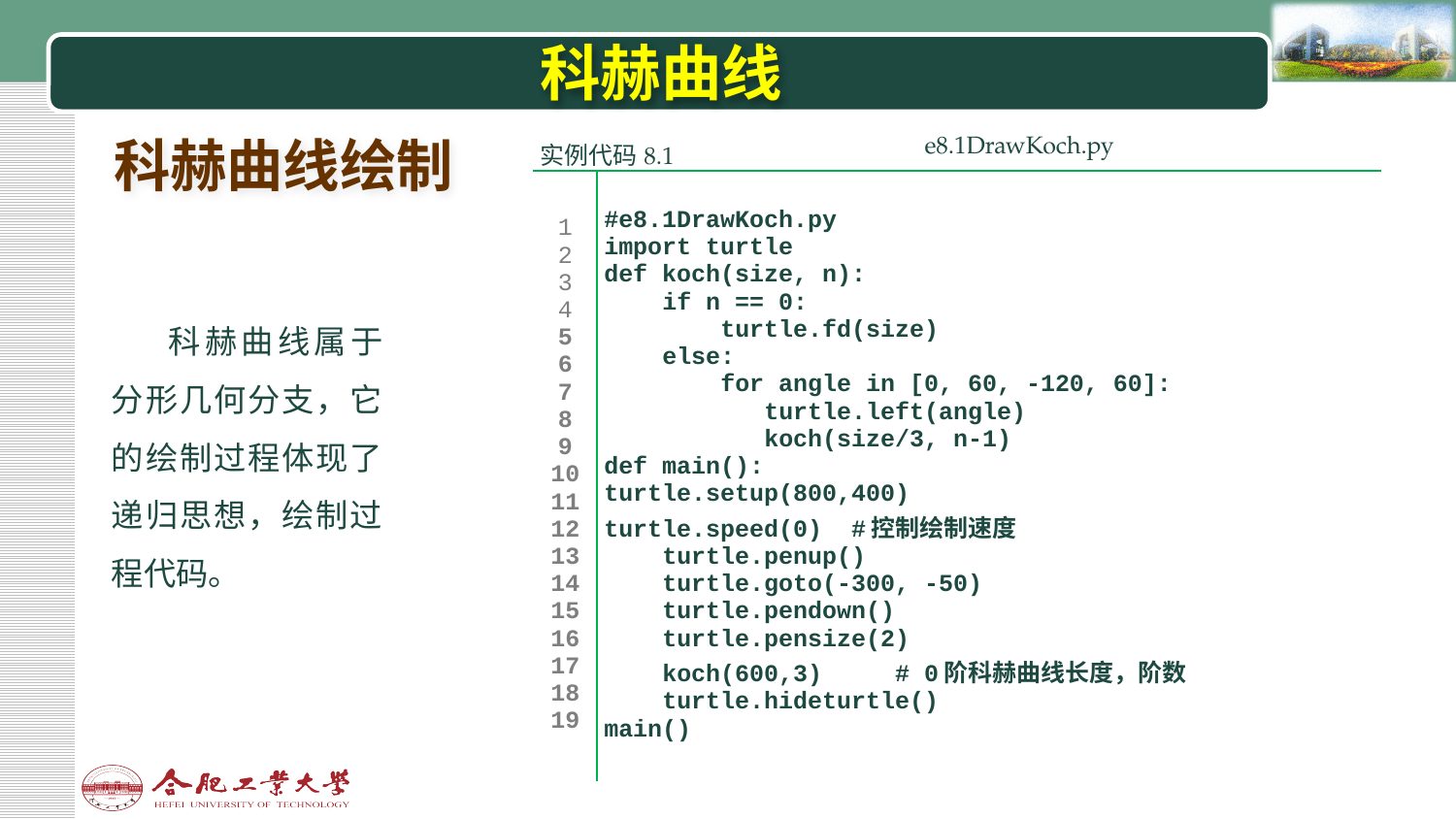

# 科赫曲线
科赫曲线绘制
| 实例代码8.1 |  | e8.1DrawKoch.py |  |
| --- | --- | --- | --- |
|  |  |  |  |
| 1 2 3 4 5 6 7 8 9 10 11 12 13 14 15 16 17 18 19 | #e8.1DrawKoch.py import turtle def koch(size, n): if n == 0: turtle.fd(size) else: for angle in [0, 60, -120, 60]: turtle.left(angle) koch(size/3, n-1) def main(): turtle.setup(800,400) turtle.speed(0) #控制绘制速度 turtle.penup() turtle.goto(-300, -50) turtle.pendown() turtle.pensize(2) koch(600,3) # 0阶科赫曲线长度，阶数 turtle.hideturtle() main() |  |  |
|  |  |  |  |
科赫曲线属于分形几何分支，它的绘制过程体现了递归思想，绘制过程代码。